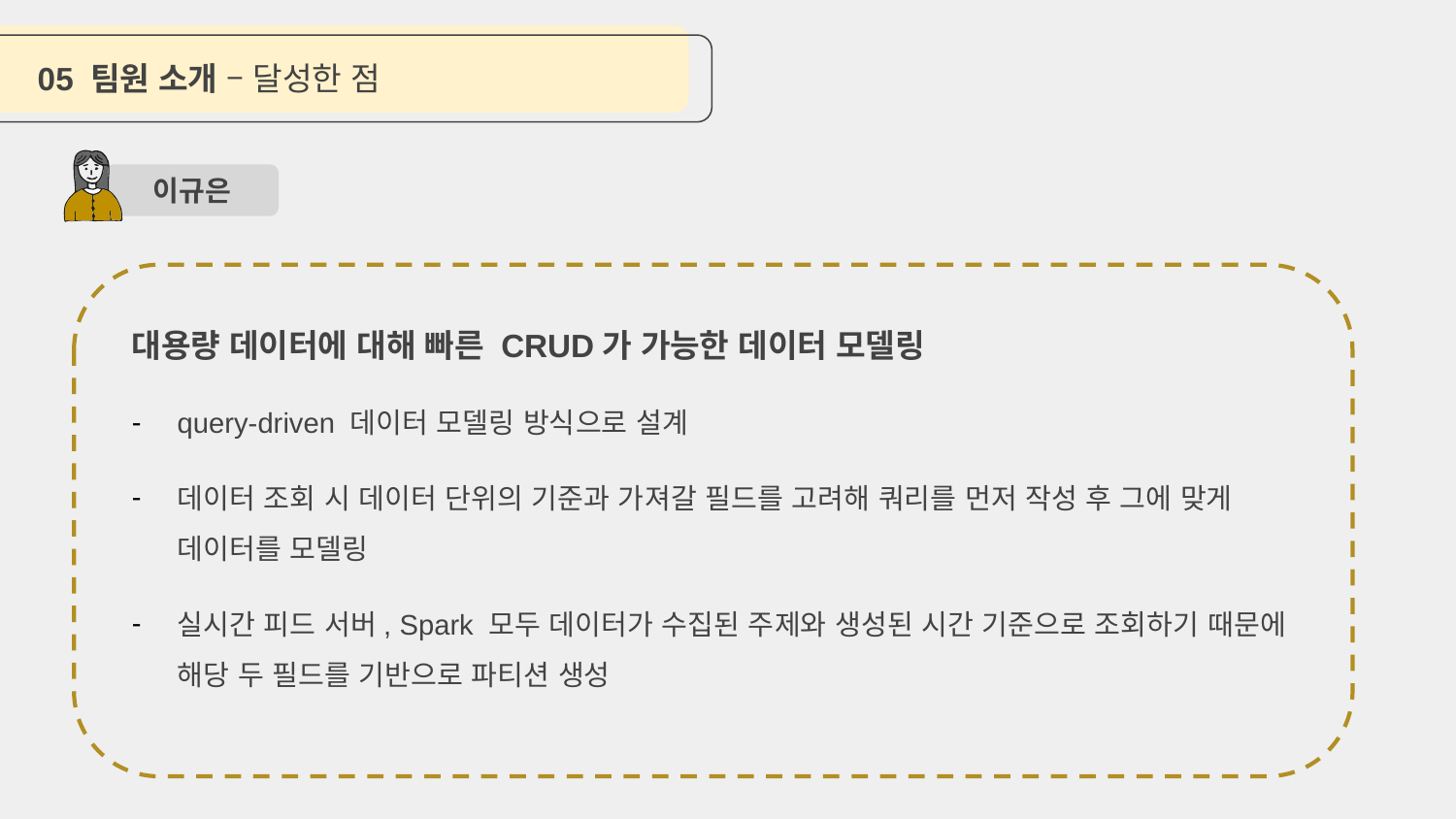

05 팀원 소개 – 달성한 점

이규은

대용량 데이터에 대해 빠른 CRUD가 가능한 데이터 모델링
query-driven 데이터 모델링 방식으로 설계
데이터 조회 시 데이터 단위의 기준과 가져갈 필드를 고려해 쿼리를 먼저 작성 후 그에 맞게 데이터를 모델링
실시간 피드 서버, Spark 모두 데이터가 수집된 주제와 생성된 시간 기준으로 조회하기 때문에 해당 두 필드를 기반으로 파티션 생성